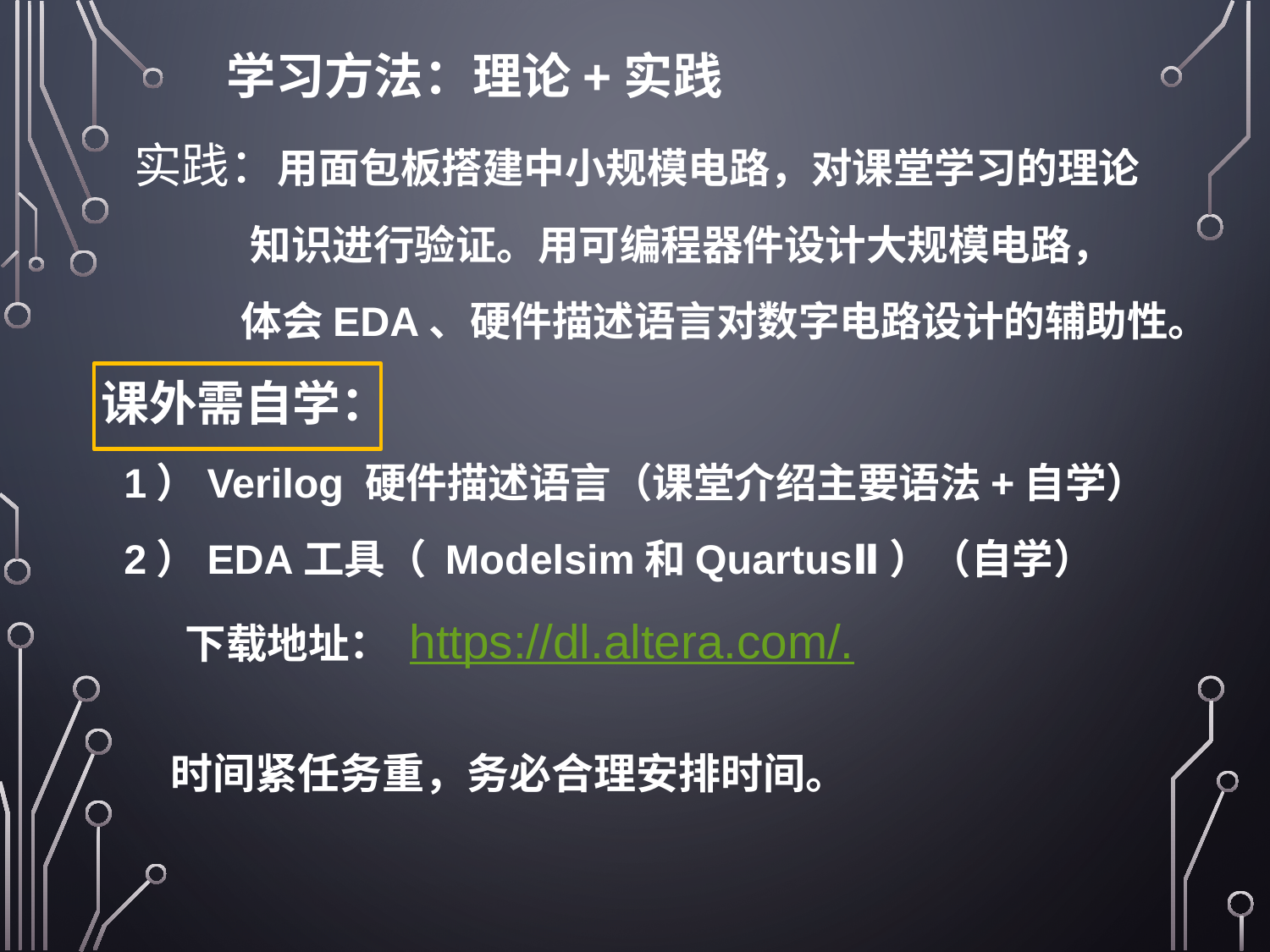

# 学习方法：理论+实践
  实践：用面包板搭建中小规模电路，对课堂学习的理论
               知识进行验证。用可编程器件设计大规模电路，
              体会EDA、硬件描述语言对数字电路设计的辅助性。
课外需自学：
  1）Verilog 硬件描述语言（课堂介绍主要语法+自学）
  2）EDA工具（ Modelsim和QuartusⅡ）（自学）
        下载地址： https://dl.altera.com/.

时间紧任务重，务必合理安排时间。